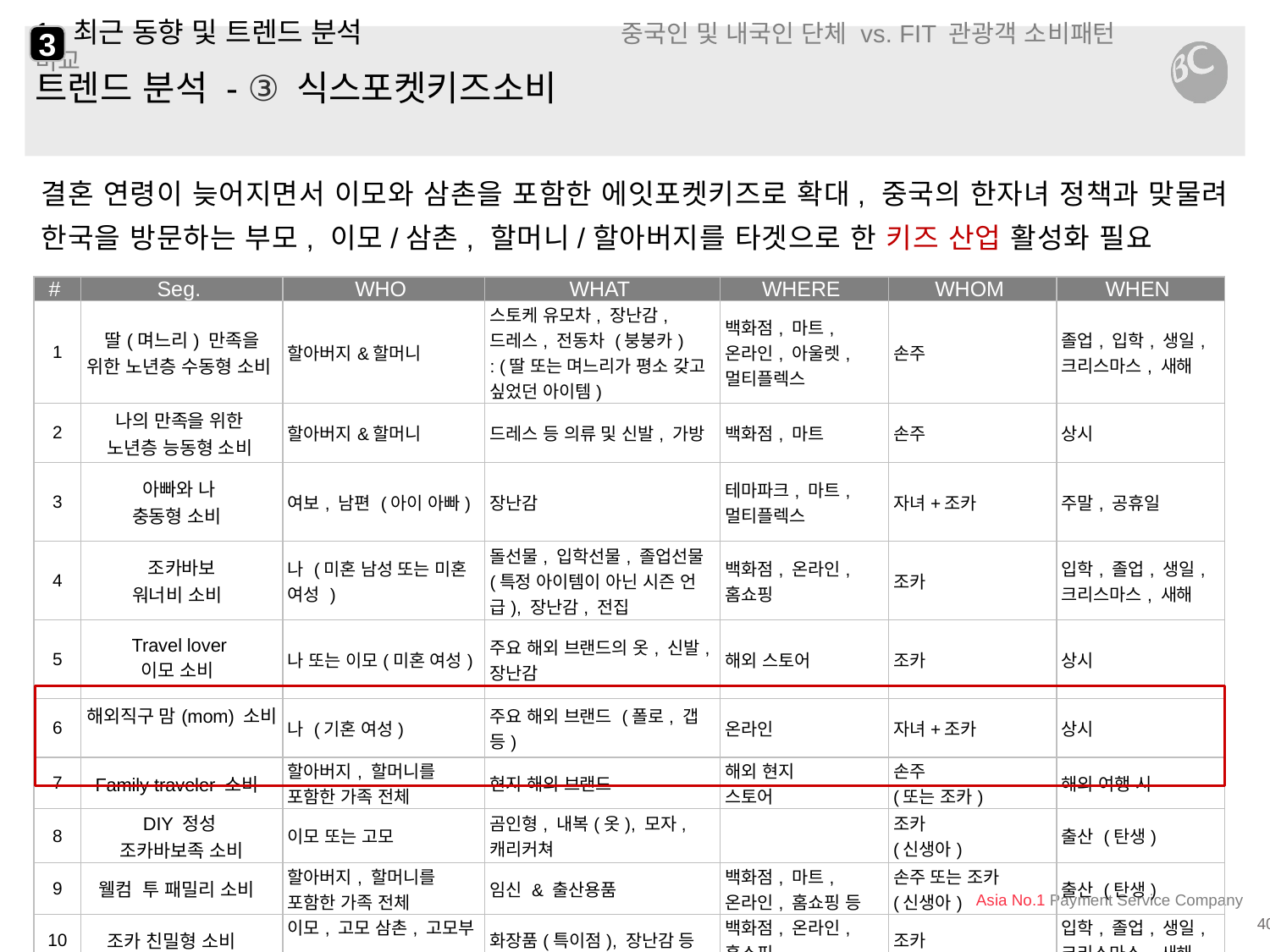

3
# 1. 최근 동향 및 트렌드 분석                                 중국인 및 내국인 단체 vs. FIT 관광객 소비패턴 비교
트렌드 분석 - ③ 식스포켓키즈소비
결혼 연령이 늦어지면서 이모와 삼촌을 포함한 에잇포켓키즈로 확대, 중국의 한자녀 정책과 맞물려 한국을 방문하는 부모, 이모/삼촌, 할머니/할아버지를 타겟으로 한 키즈 산업 활성화 필요
| # | Seg. | WHO | WHAT | WHERE | WHOM | WHEN |
| --- | --- | --- | --- | --- | --- | --- |
| 1 | 딸(며느리) 만족을 위한 노년층 수동형 소비 | 할아버지&할머니 | 스토케 유모차, 장난감, 드레스, 전동차 (붕붕카) : (딸 또는 며느리가 평소 갖고 싶었던 아이템) | 백화점, 마트, 온라인, 아울렛, 멀티플렉스 | 손주 | 졸업, 입학, 생일, 크리스마스, 새해 |
| 2 | 나의 만족을 위한 노년층 능동형 소비 | 할아버지&할머니 | 드레스 등 의류 및 신발, 가방 | 백화점, 마트 | 손주 | 상시 |
| 3 | 아빠와 나 충동형 소비 | 여보, 남편 (아이 아빠) | 장난감 | 테마파크, 마트, 멀티플렉스 | 자녀+조카 | 주말, 공휴일 |
| 4 | 조카바보 워너비 소비 | 나 (미혼 남성 또는 미혼 여성 ) | 돌선물, 입학선물, 졸업선물 (특정 아이템이 아닌 시즌 언급), 장난감, 전집 | 백화점, 온라인, 홈쇼핑 | 조카 | 입학, 졸업, 생일, 크리스마스, 새해 |
| 5 | Travel lover 이모 소비 | 나 또는 이모(미혼 여성) | 주요 해외 브랜드의 옷, 신발, 장난감 | 해외 스토어 | 조카 | 상시 |
| 6 | 해외직구 맘(mom) 소비 | 나 (기혼 여성) | 주요 해외 브랜드 (폴로, 갭 등) | 온라인 | 자녀+조카 | 상시 |
| 7 | Family traveler 소비 | 할아버지, 할머니를 포함한 가족 전체 | 현지 해외 브랜드 | 해외 현지 스토어 | 손주 (또는 조카) | 해외 여행 시 |
| 8 | DIY 정성 조카바보족 소비 | 이모 또는 고모 | 곰인형, 내복(옷), 모자,캐리커쳐 |  | 조카 (신생아) | 출산 (탄생) |
| 9 | 웰컴 투 패밀리 소비 | 할아버지, 할머니를 포함한 가족 전체 | 임신 & 출산용품 | 백화점, 마트, 온라인, 홈쇼핑 등 | 손주 또는 조카 (신생아) | 출산 (탄생) |
| 10 | 조카 친밀형 소비 | 이모, 고모 삼촌, 고모부 | 화장품(특이점), 장난감 등 | 백화점, 온라인, 홈쇼핑 | 조카 | 입학, 졸업, 생일, 크리스마스, 새해 |